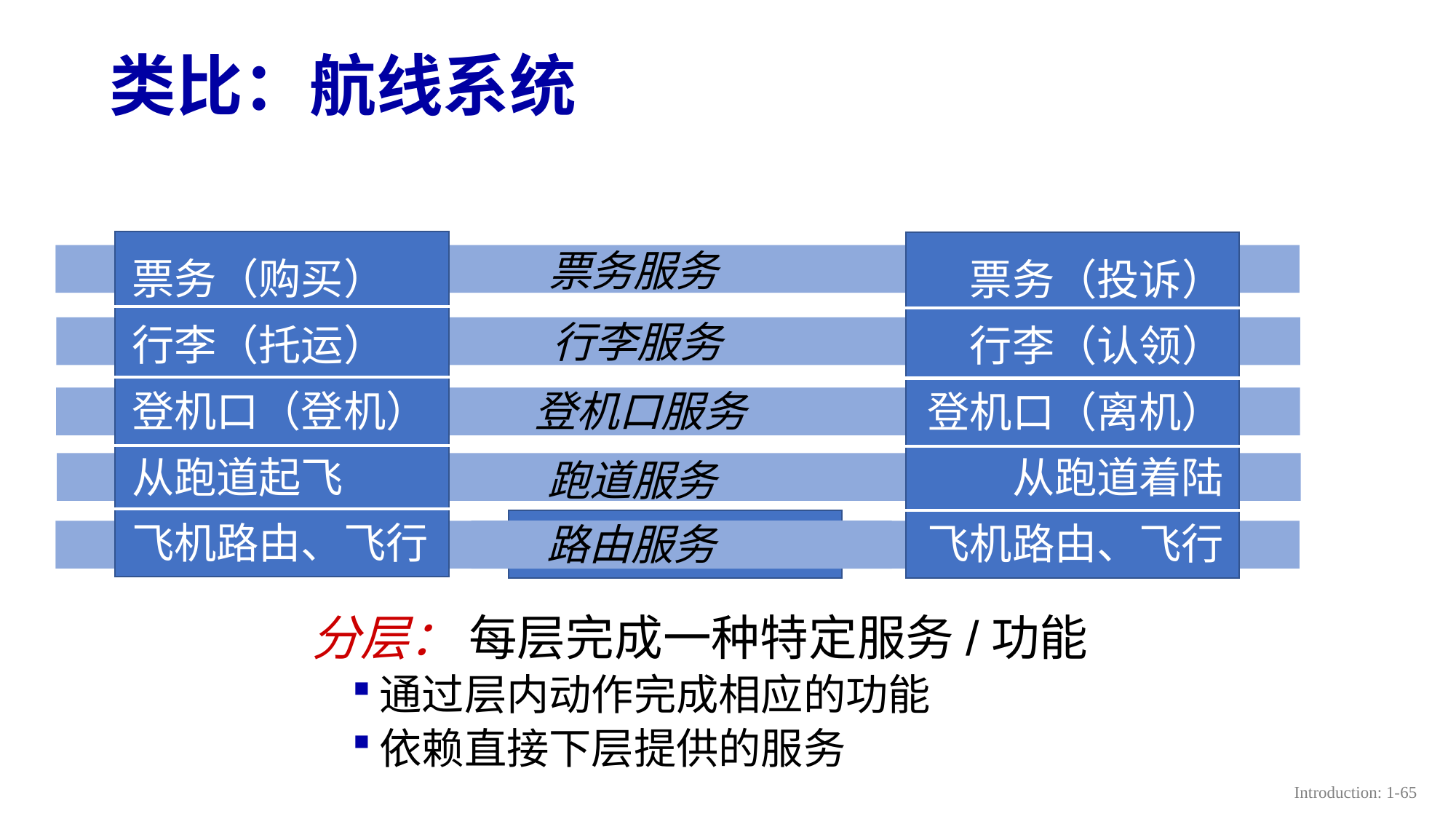

# 类比：航线系统

票务（购买）
行李（托运）
登机口（登机）
从跑道起飞
飞机路由、飞行
票务（投诉）
行李（认领）
登机口（离机）
从跑道着陆
飞机路由、飞行

票务服务
行李服务
登机口服务
跑道服务
路由服务

飞机路由、飞行
分层： 每层完成一种特定服务/功能
通过层内动作完成相应的功能
依赖直接下层提供的服务
Introduction: 1-65